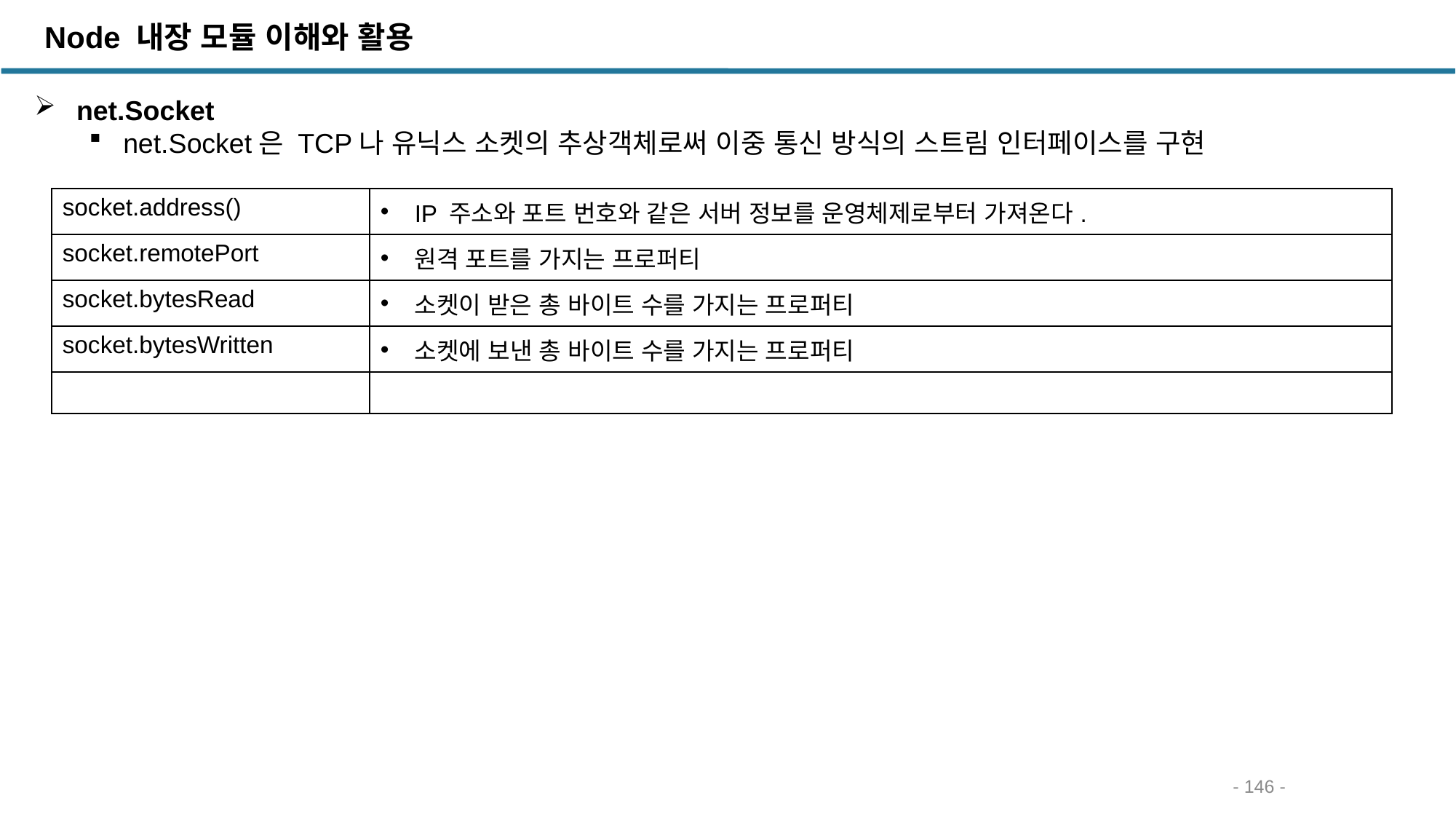

Node 내장 모듈 이해와 활용
 net.Socket
net.Socket은 TCP나 유닉스 소켓의 추상객체로써 이중 통신 방식의 스트림 인터페이스를 구현
| socket.address() | IP 주소와 포트 번호와 같은 서버 정보를 운영체제로부터 가져온다. |
| --- | --- |
| socket.remotePort | 원격 포트를 가지는 프로퍼티 |
| socket.bytesRead | 소켓이 받은 총 바이트 수를 가지는 프로퍼티 |
| socket.bytesWritten | 소켓에 보낸 총 바이트 수를 가지는 프로퍼티 |
|  |  |
- 146 -